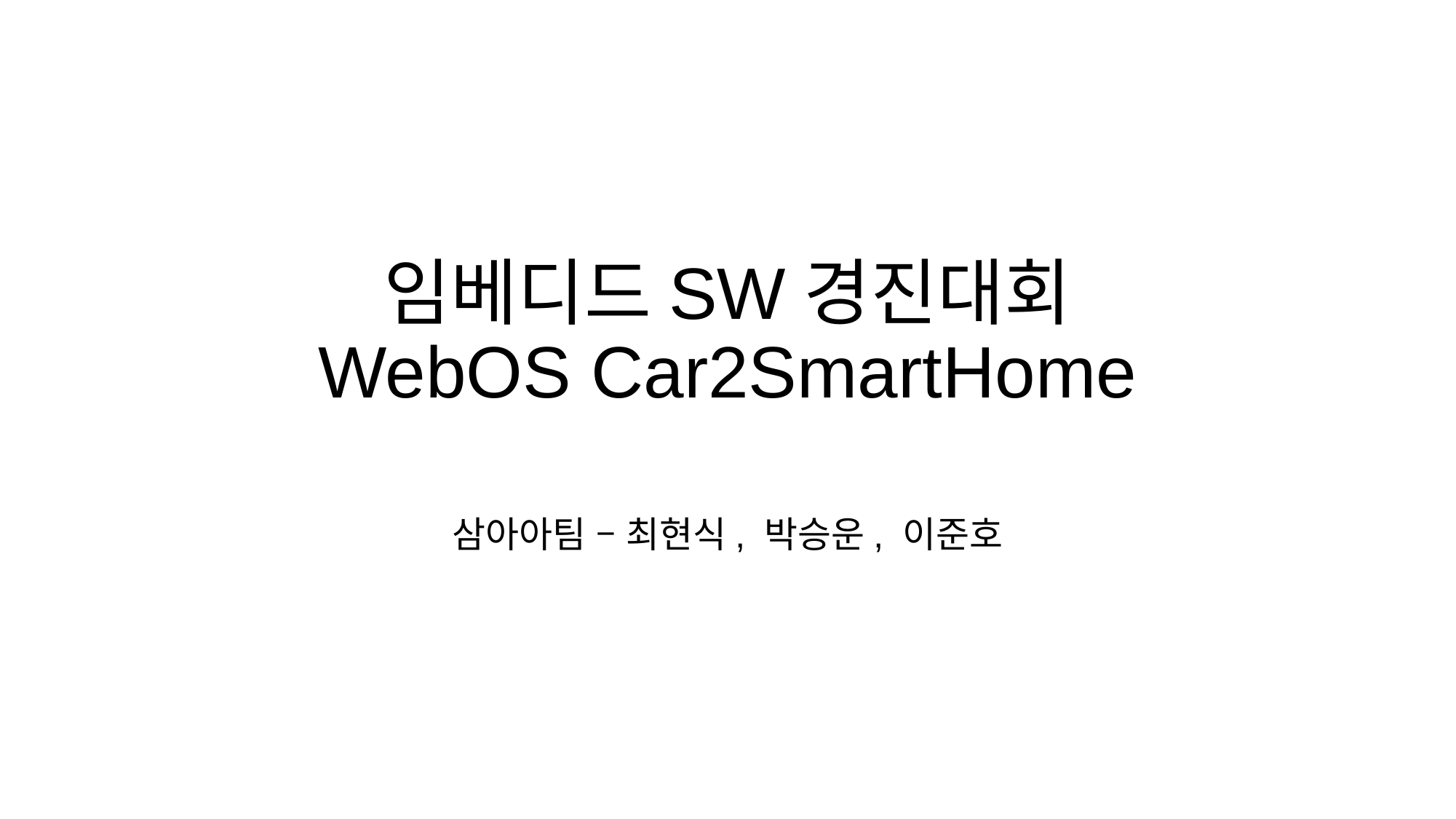

# 임베디드SW경진대회 WebOS Car2SmartHome

삼아아팀 – 최현식, 박승운, 이준호